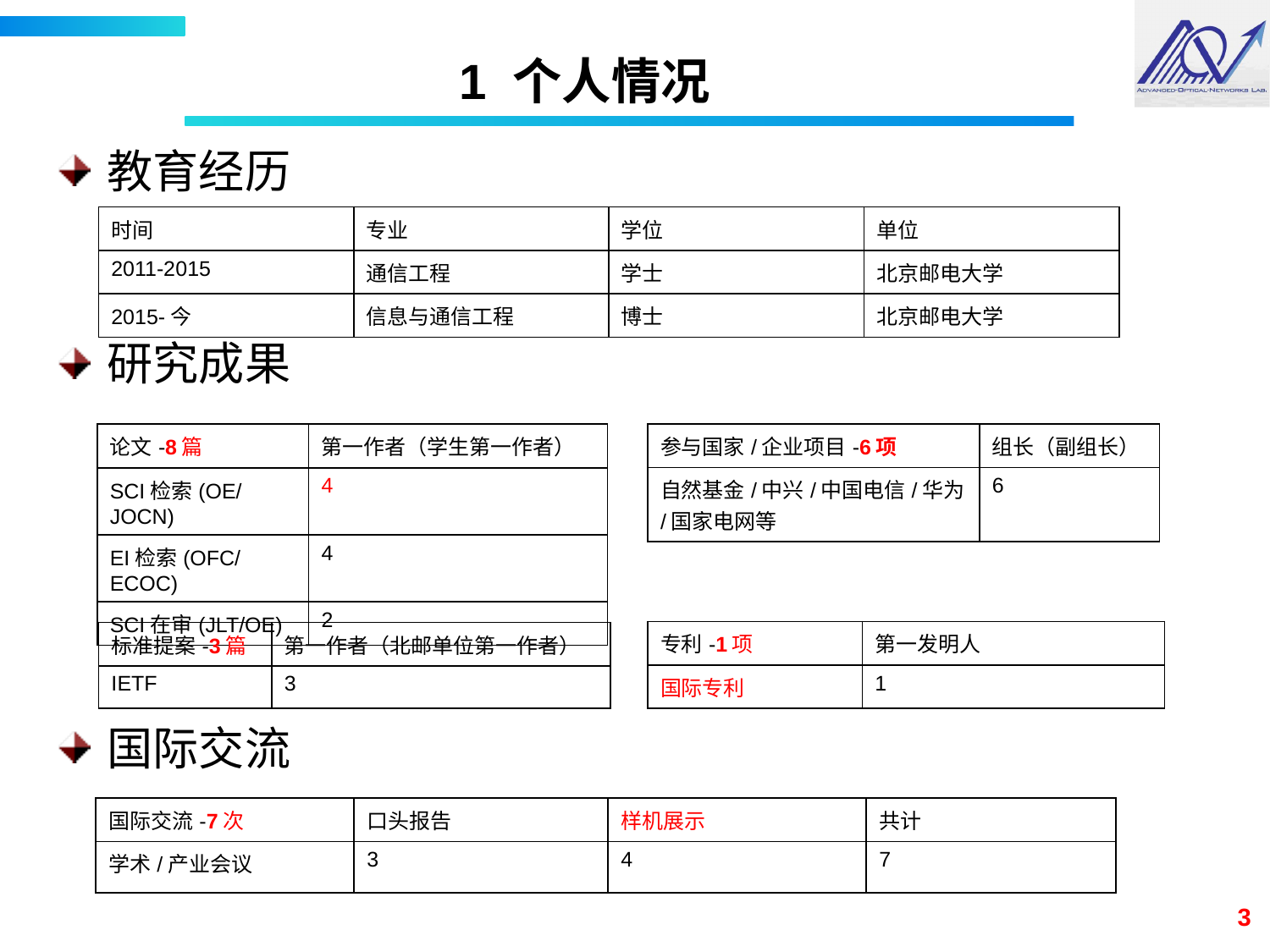

# 1 个人情况
教育经历

研究成果

国际交流

| 时间 | 专业 | 学位 | 单位 |
| --- | --- | --- | --- |
| 2011-2015 | 通信工程 | 学士 | 北京邮电大学 |
| 2015-今 | 信息与通信工程 | 博士 | 北京邮电大学 |
| 论文-8篇 | 第一作者（学生第一作者） |
| --- | --- |
| SCI检索(OE/JOCN) | 4 |
| EI检索(OFC/ECOC) | 4 |
| SCI在审(JLT/OE) | 2 |
| 参与国家/企业项目-6项 | 组长（副组长） |
| --- | --- |
| 自然基金/中兴/中国电信/华为/国家电网等 | 6 |
| 专利-1项 | 第一发明人 |
| --- | --- |
| 国际专利 | 1 |
| 标准提案-3篇 | 第一作者（北邮单位第一作者） |
| --- | --- |
| IETF | 3 |
| 国际交流-7次 | 口头报告 | 样机展示 | 共计 |
| --- | --- | --- | --- |
| 学术/产业会议 | 3 | 4 | 7 |
3